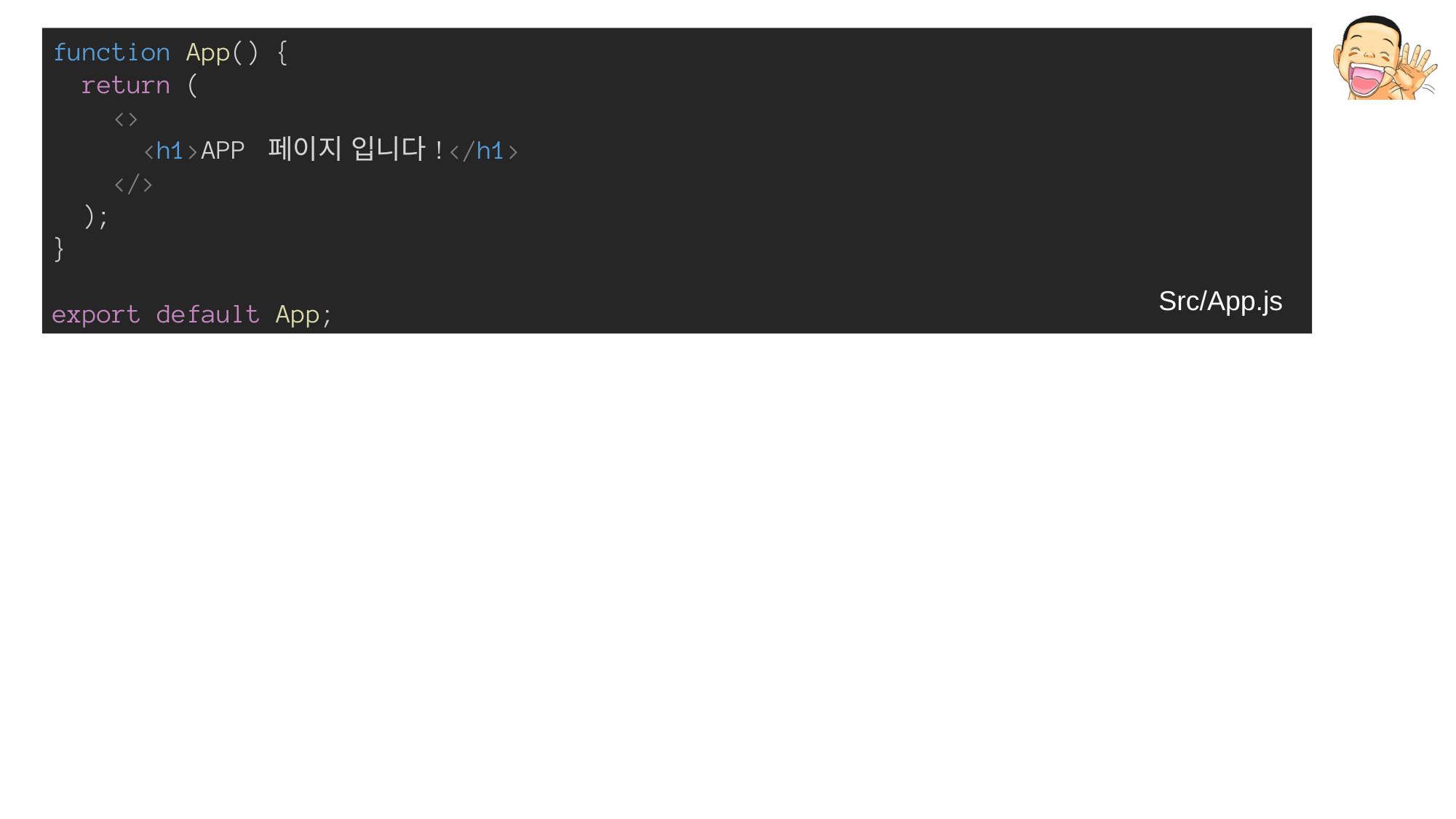

function App() {
  return (
    <>
      <h1>APP 페이지 입니다!</h1>
    </>
  );
}
export default App;
Src/App.js